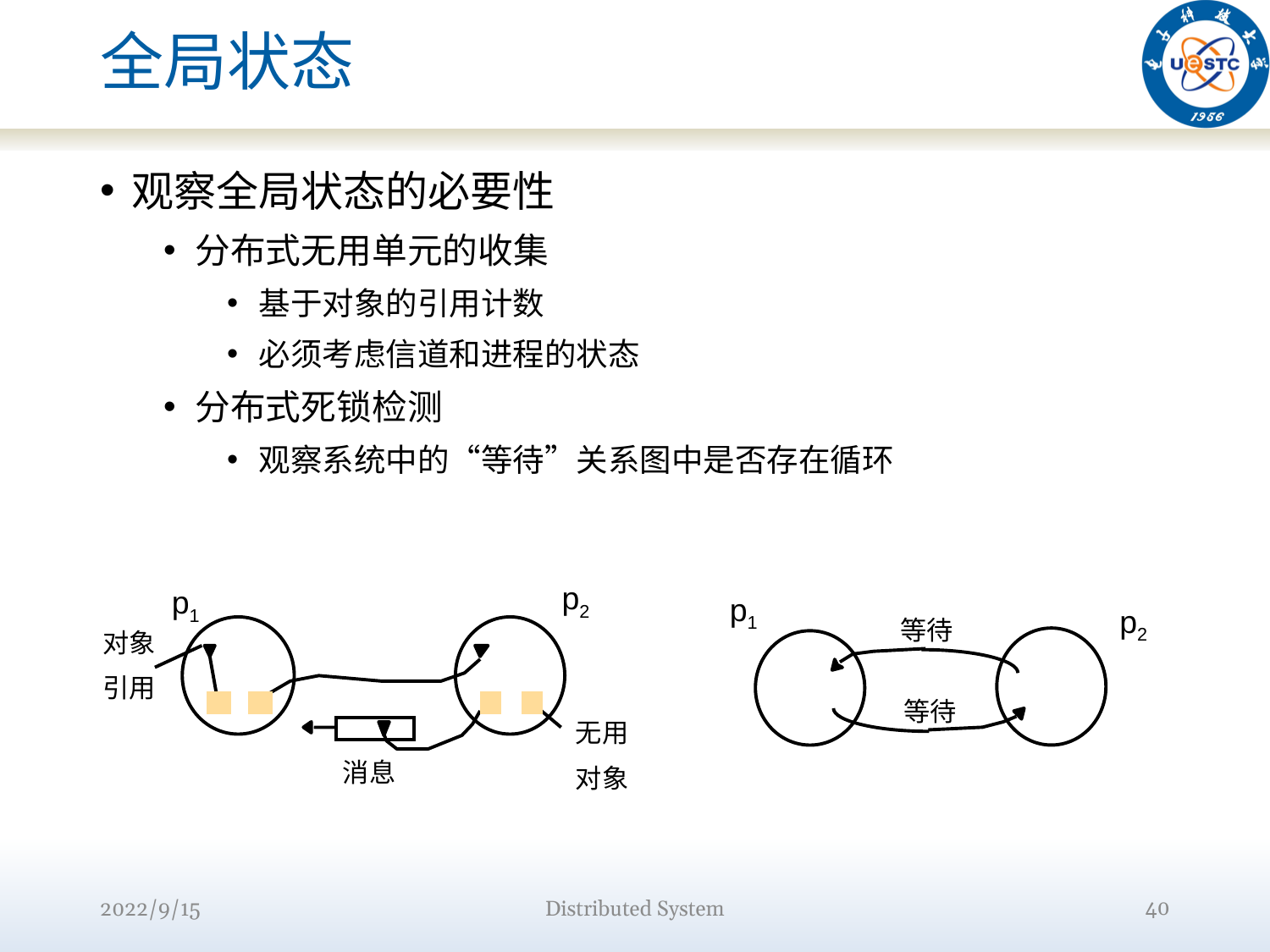

# 全局状态
观察全局状态的必要性
分布式无用单元的收集
基于对象的引用计数
必须考虑信道和进程的状态
分布式死锁检测
观察系统中的“等待”关系图中是否存在循环
p2
p1

对象
引用

无用
对象

消息
p1
p2
等待

等待

2022/9/15
Distributed System
40